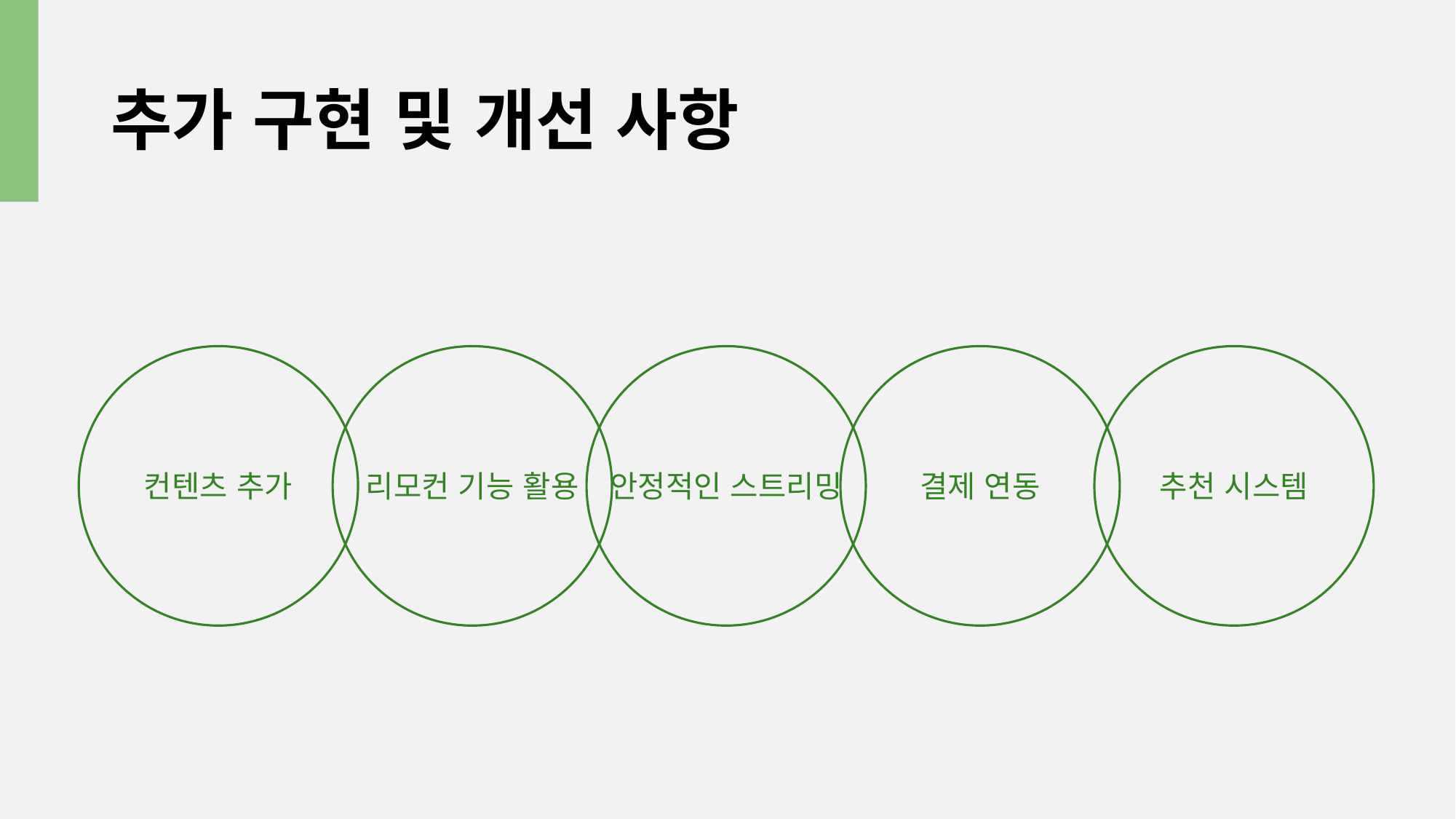

# 추가 구현 및 개선 사항

컨텐츠 추가
리모컨 기능 활용
안정적인 스트리밍
결제 연동
추천 시스템